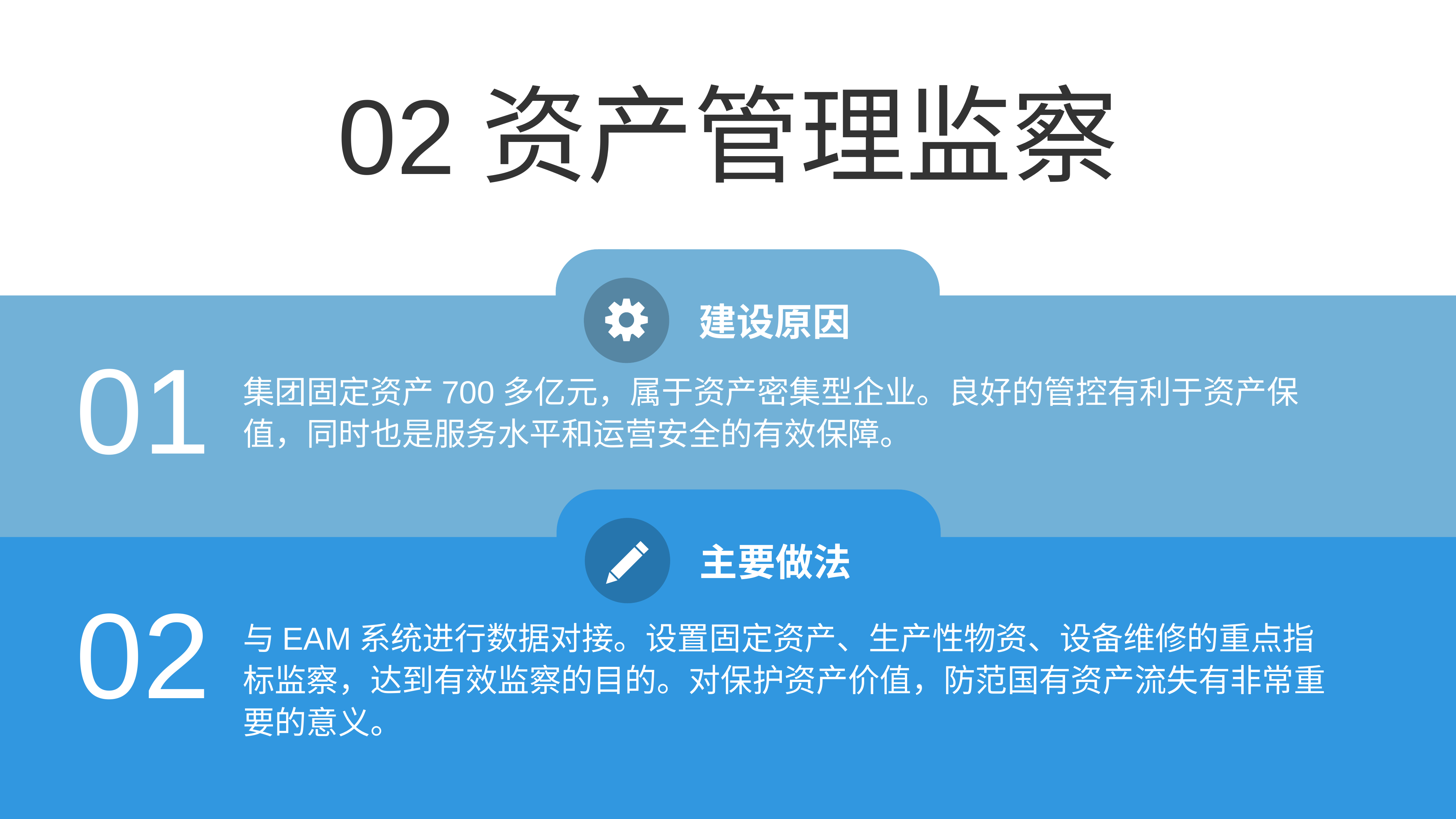

02资产管理监察

建设原因

01
集团固定资产700多亿元，属于资产密集型企业。良好的管控有利于资产保值，同时也是服务水平和运营安全的有效保障。

主要做法

02
与EAM系统进行数据对接。设置固定资产、生产性物资、设备维修的重点指标监察，达到有效监察的目的。对保护资产价值，防范国有资产流失有非常重要的意义。
40